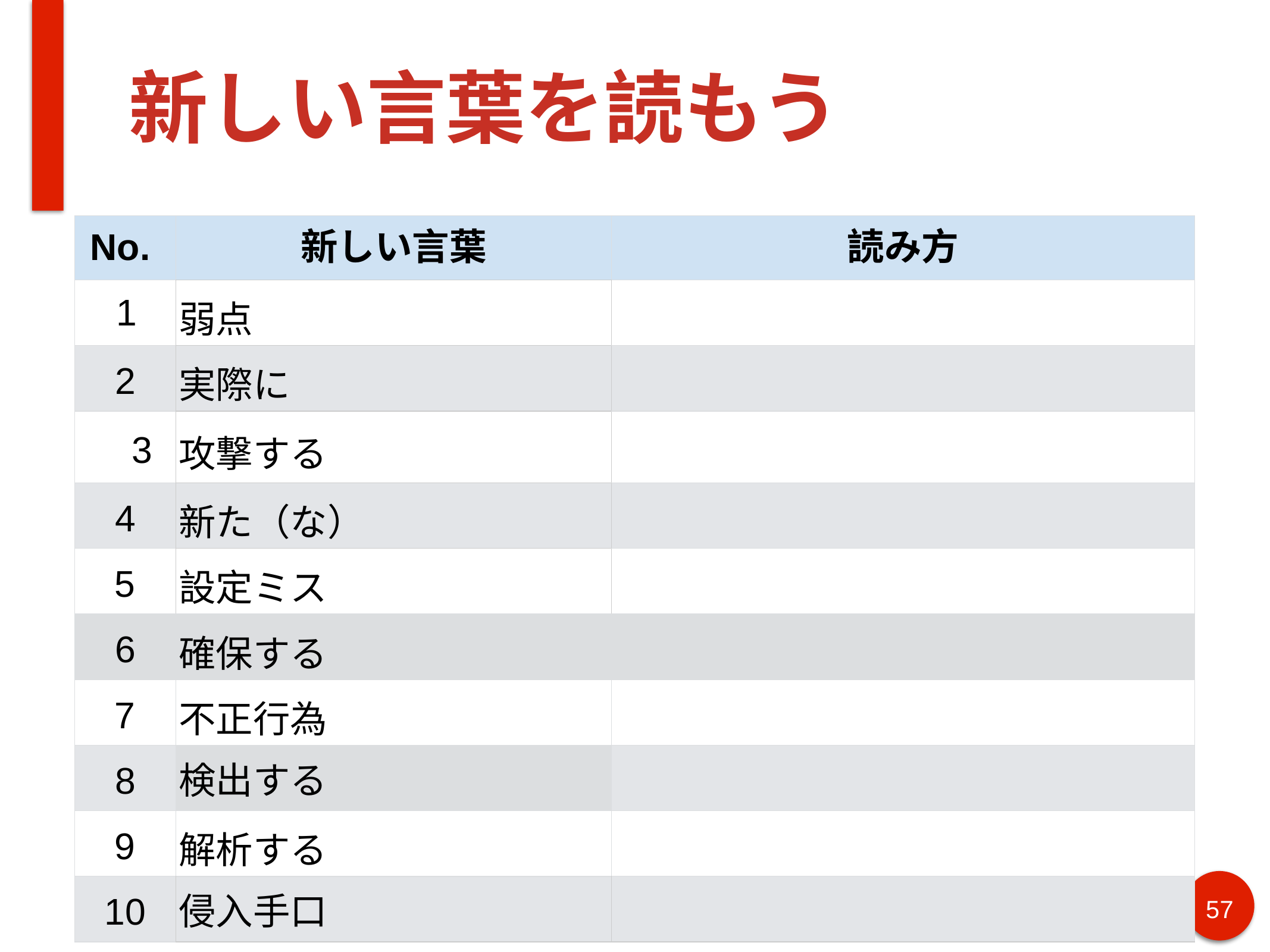

# 新しい言葉を読もう
| No. | 新しい言葉 | 読み方 |
| --- | --- | --- |
| 1 | 弱点 |  |
| 2 | 実際に |  |
| 3 | 攻撃する |  |
| 4 | 新た（な） |  |
| 5 | 設定ミス |  |
| 6 | 確保する |  |
| 7 | 不正行為 |  |
| 8 | 検出する |  |
| 9 | 解析する |  |
| 10 | 侵入手口 |  |
57